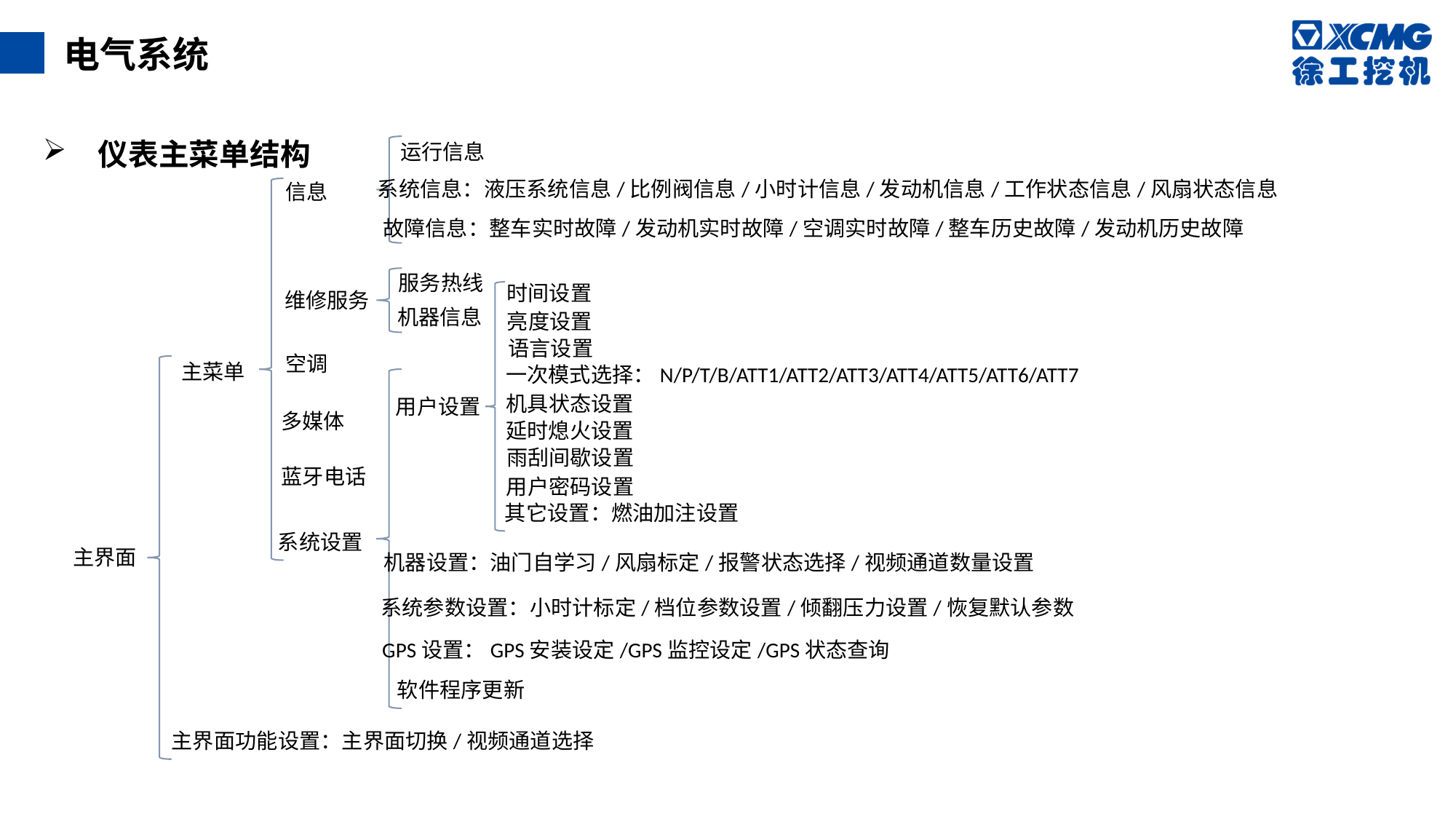

电气系统
 仪表主菜单结构
运行信息

系统信息：液压系统信息/比例阀信息/小时计信息/发动机信息/工作状态信息/风扇状态信息
信息

故障信息：整车实时故障/发动机实时故障/空调实时故障/整车历史故障/发动机历史故障
服务热线

时间设置
维修服务

机器信息
亮度设置
语言设置
空调
主菜单
一次模式选择：N/P/T/B/ATT1/ATT2/ATT3/ATT4/ATT5/ATT6/ATT7

机具状态设置
用户设置
多媒体
延时熄火设置
雨刮间歇设置
蓝牙电话
用户密码设置
其它设置：燃油加注设置
系统设置
主界面
机器设置：油门自学习/风扇标定/报警状态选择/视频通道数量设置
系统参数设置：小时计标定/档位参数设置/倾翻压力设置/恢复默认参数
GPS设置：GPS安装设定/GPS监控设定/GPS状态查询
软件程序更新
主界面功能设置：主界面切换/视频通道选择